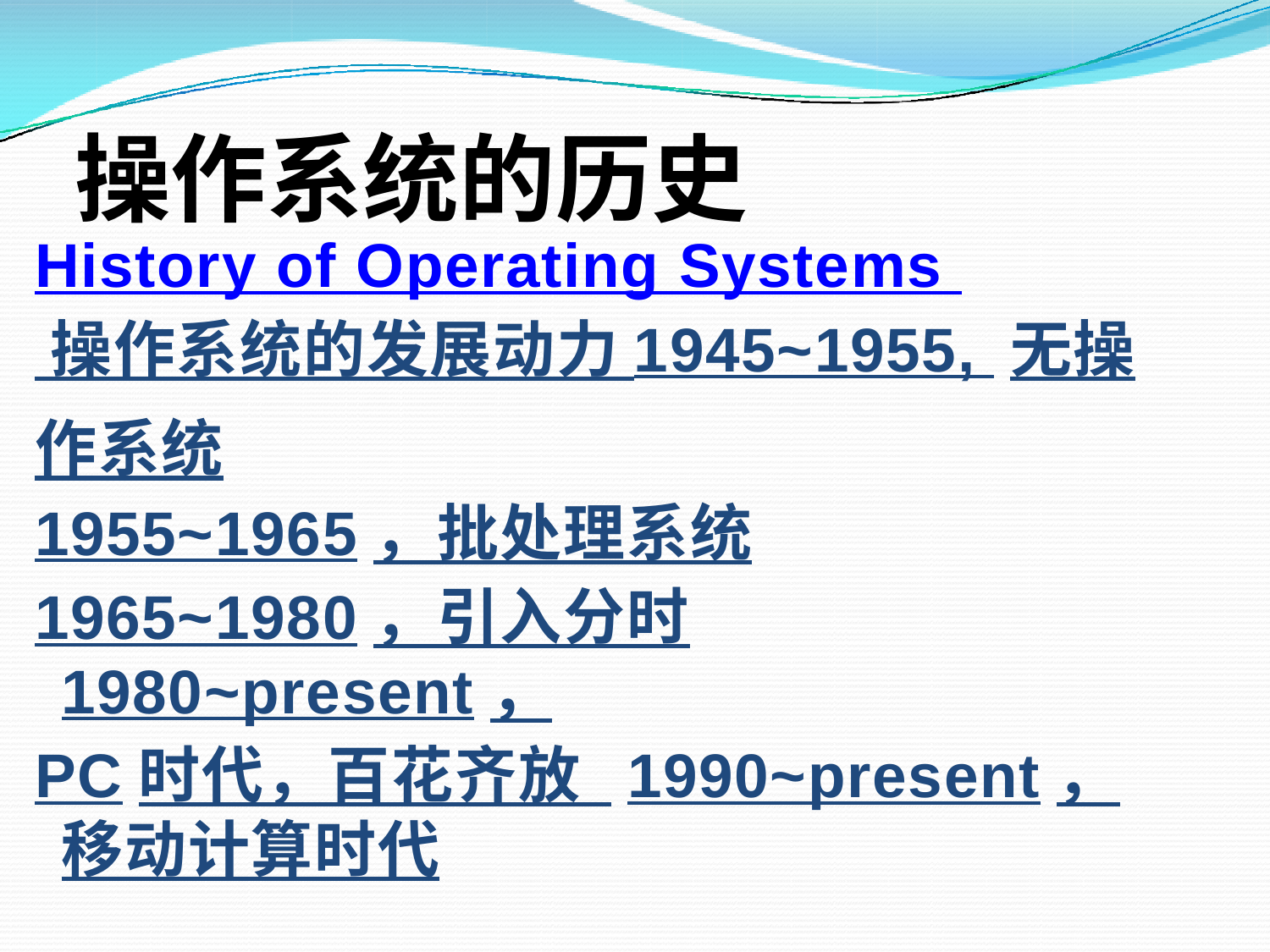

# 操作系统的历史
History of Operating Systems
 操作系统的发展动力 1945~1955, 无操
作系统
1955~1965，批处理系统
1965~1980，引入分时 1980~present，
PC时代，百花齐放  1990~present，移动计算时代